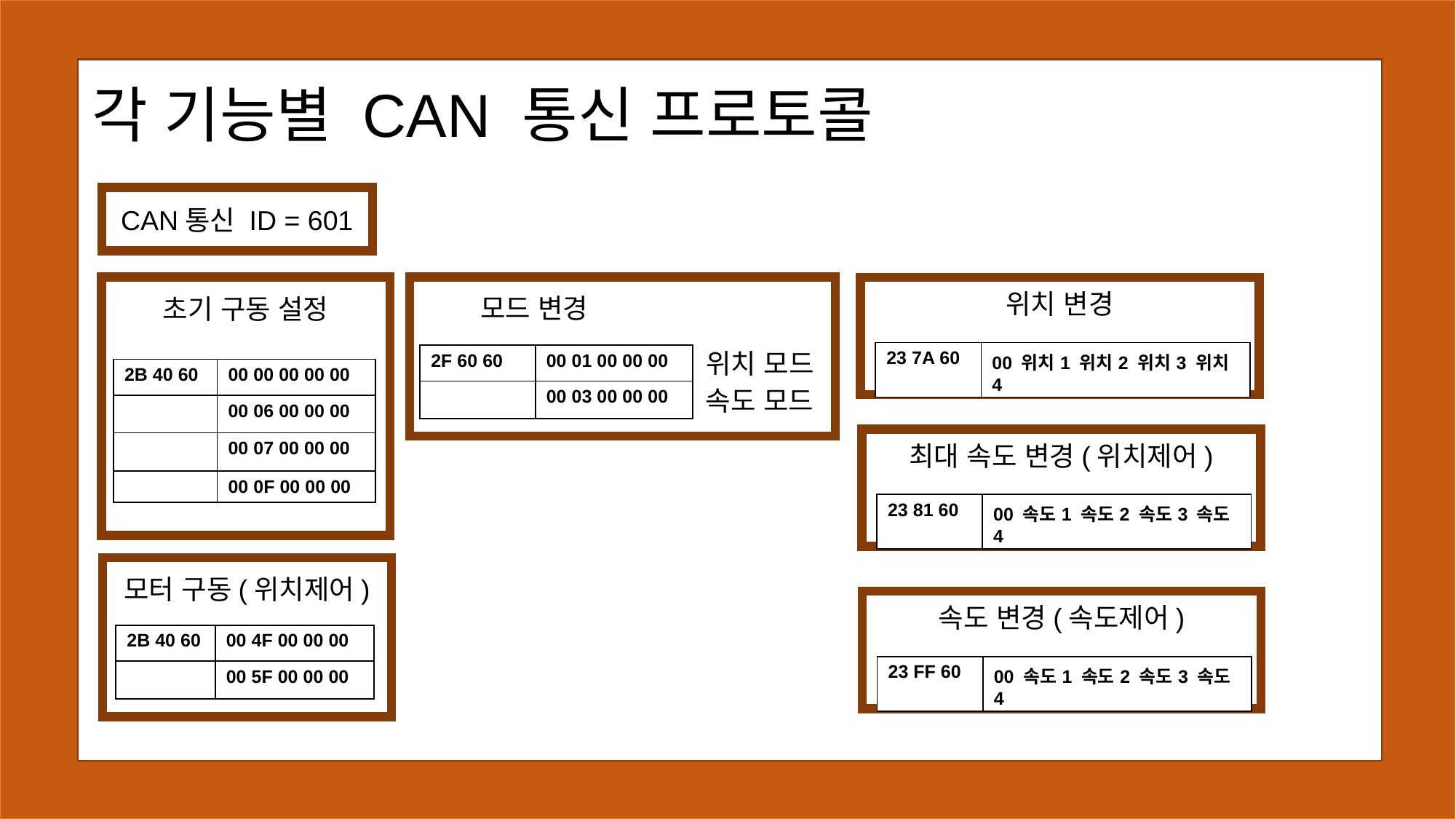

각 기능별 CAN 통신 프로토콜

#
CAN통신 ID = 601
       모드 변경

초기 구동 설정

위치 변경

위치 모드
| 23 7A 60 | 00 위치1 위치2 위치3 위치4 |
| --- | --- |
| 2F 60 60 | 00 01 00 00 00 |
| --- | --- |
|  | 00 03 00 00 00 |
| 2B 40 60 | 00 00 00 00 00 |
| --- | --- |
|  | 00 06 00 00 00 |
|  | 00 07 00 00 00 |
|  | 00 0F 00 00 00 |
속도 모드
최대 속도 변경(위치제어)

| 23 81 60 | 00 속도1 속도2 속도3 속도4 |
| --- | --- |
모터 구동(위치제어)

속도 변경(속도제어)

| 2B 40 60 | 00 4F 00 00 00 |
| --- | --- |
|  | 00 5F 00 00 00 |
| 23 FF 60 | 00 속도1 속도2 속도3 속도4 |
| --- | --- |